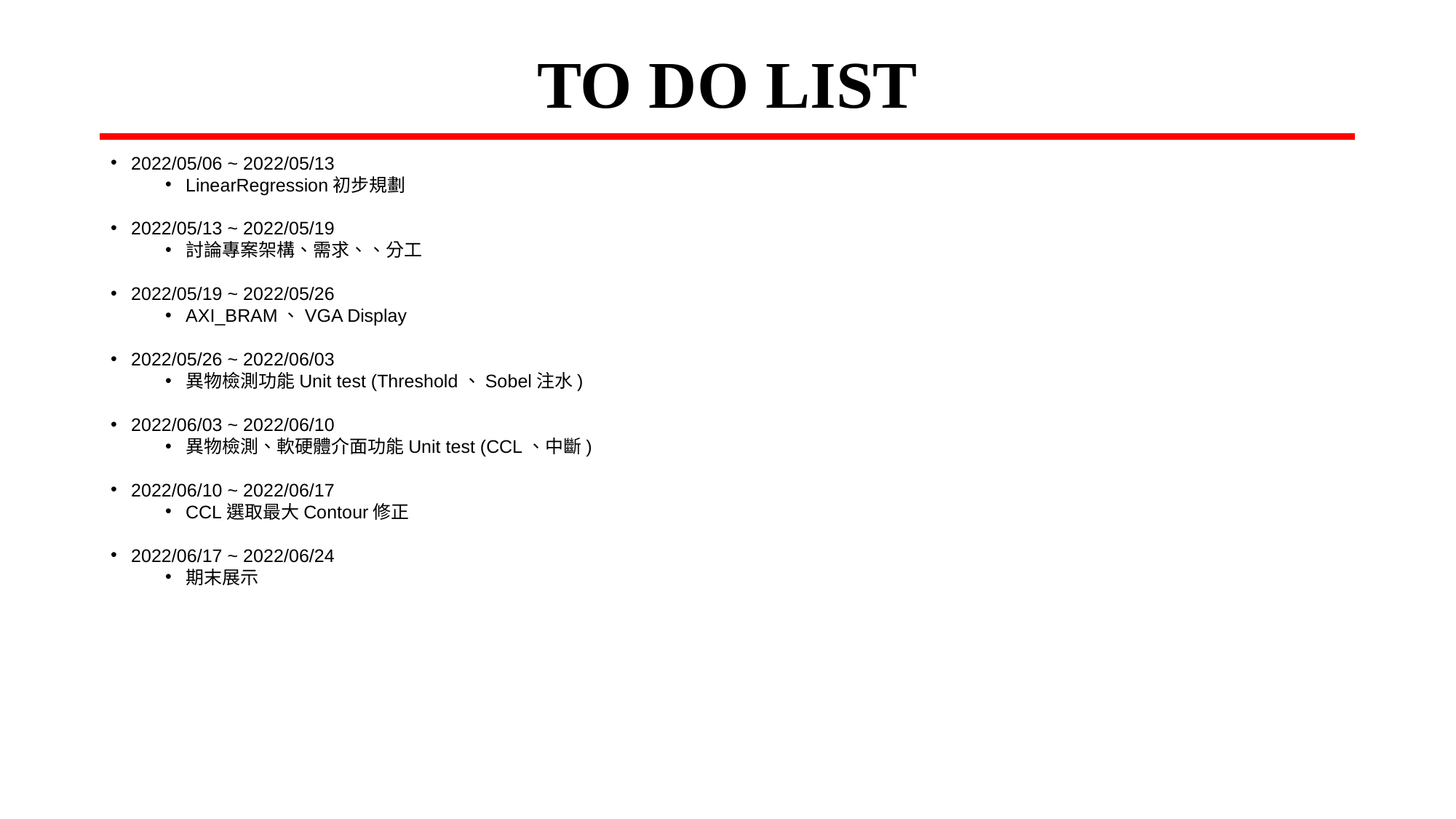

# TO DO LIST
2022/05/06 ~ 2022/05/13
LinearRegression初步規劃

2022/05/13 ~ 2022/05/19
討論專案架構、需求、、分工

2022/05/19 ~ 2022/05/26
AXI_BRAM、VGA Display

2022/05/26 ~ 2022/06/03
異物檢測功能Unit test (Threshold、Sobel注水)

2022/06/03 ~ 2022/06/10
異物檢測、軟硬體介面功能Unit test (CCL、中斷)

2022/06/10 ~ 2022/06/17
CCL選取最大Contour修正

2022/06/17 ~ 2022/06/24
期末展示